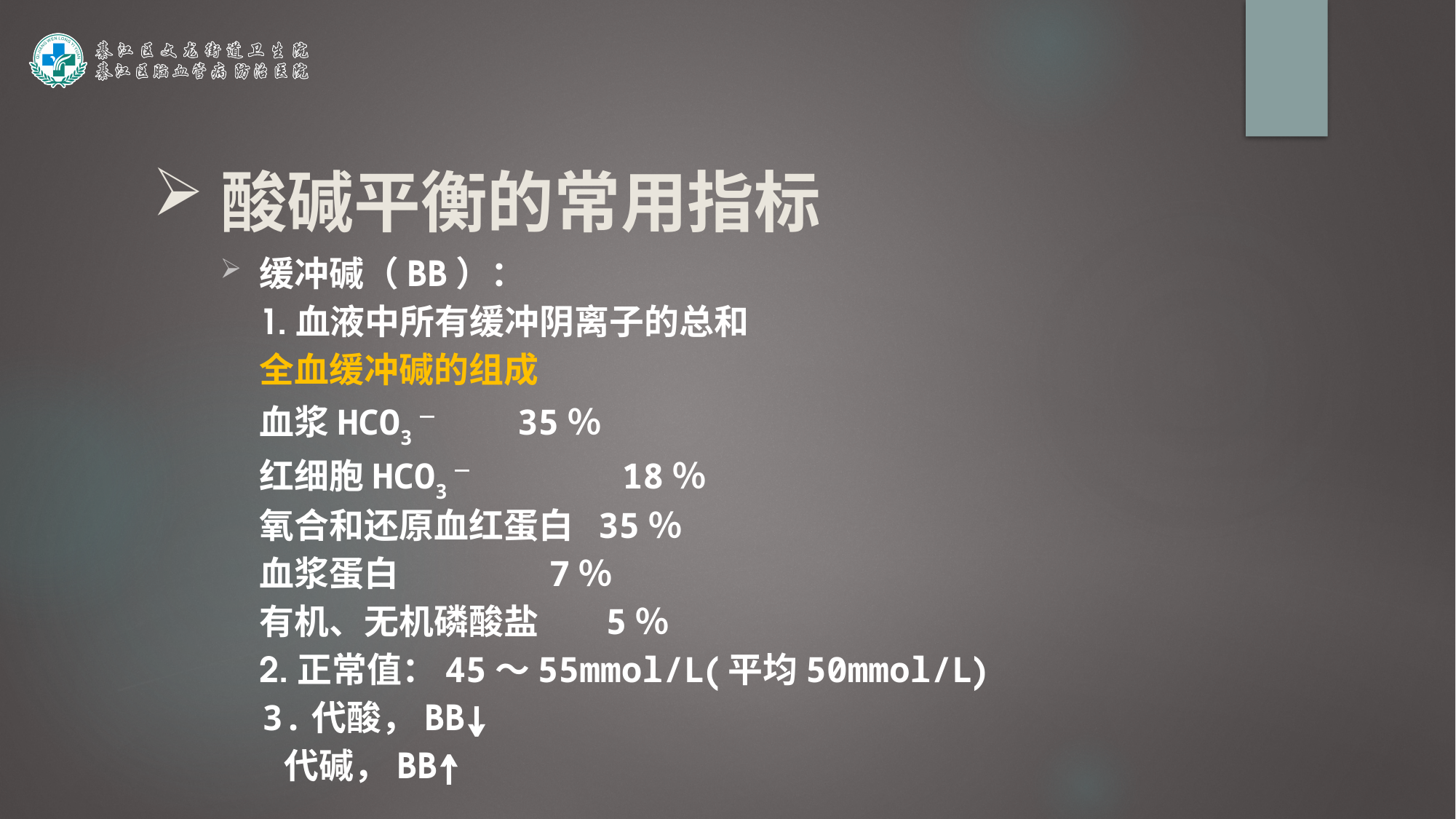

酸碱平衡的常用指标
缓冲碱（BB）：
    1.血液中所有缓冲阴离子的总和
				全血缓冲碱的组成
		血浆HCO3－ 				     35％
		红细胞HCO3－ 			     18％
		氧合和还原血红蛋白		  35％
		血浆蛋白				         7％
		有机、无机磷酸盐			   5％
    2.正常值：45～55mmol/L(平均50mmol/L)
  3.代酸，BB↓
       代碱，BB↑